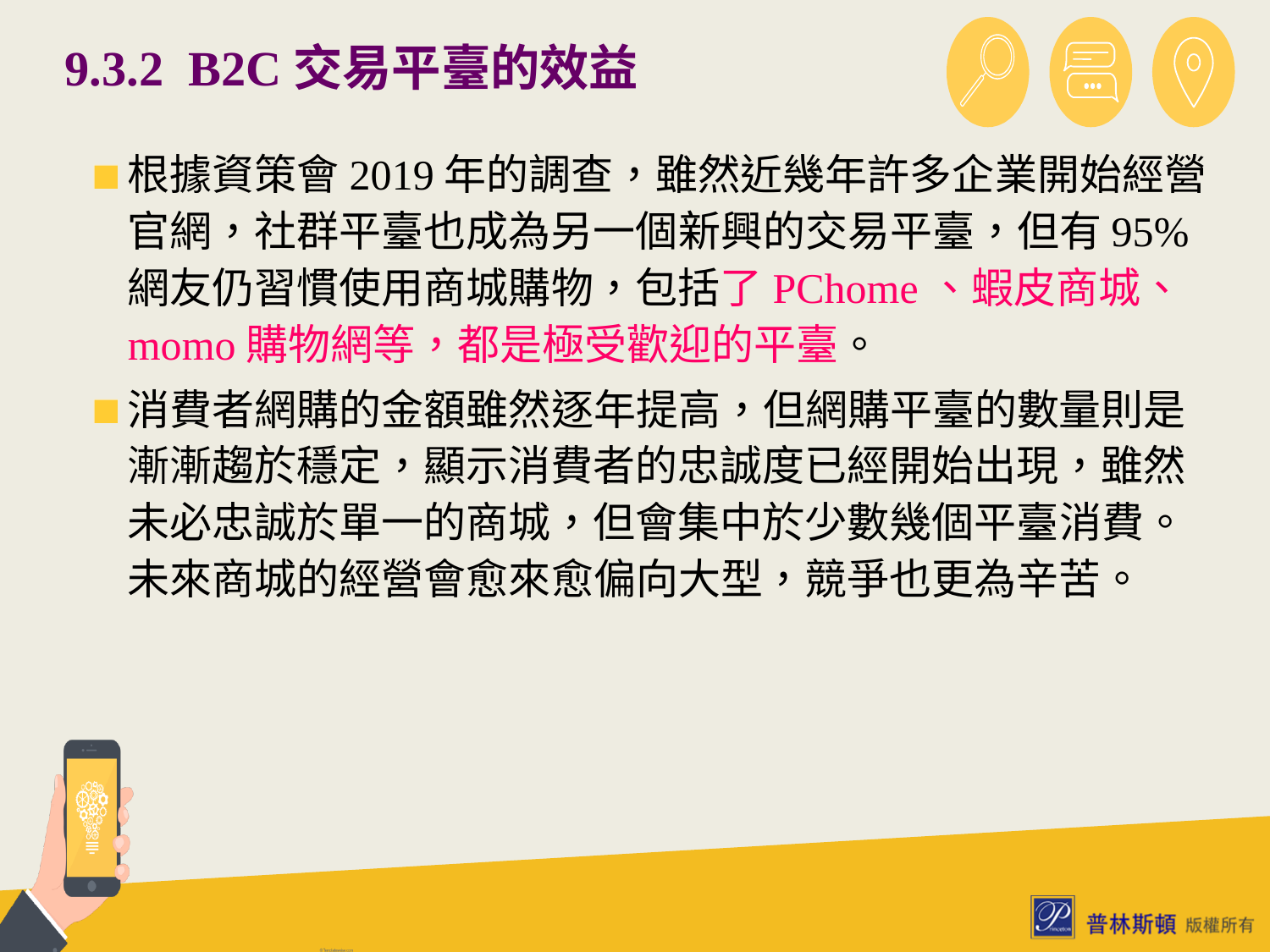

# 9.3.2  B2C交易平臺的效益
根據資策會2019年的調查，雖然近幾年許多企業開始經營官網，社群平臺也成為另一個新興的交易平臺，但有95% 網友仍習慣使用商城購物，包括了PChome、蝦皮商城、momo購物網等，都是極受歡迎的平臺。
消費者網購的金額雖然逐年提高，但網購平臺的數量則是漸漸趨於穩定，顯示消費者的忠誠度已經開始出現，雖然未必忠誠於單一的商城，但會集中於少數幾個平臺消費。未來商城的經營會愈來愈偏向大型，競爭也更為辛苦。